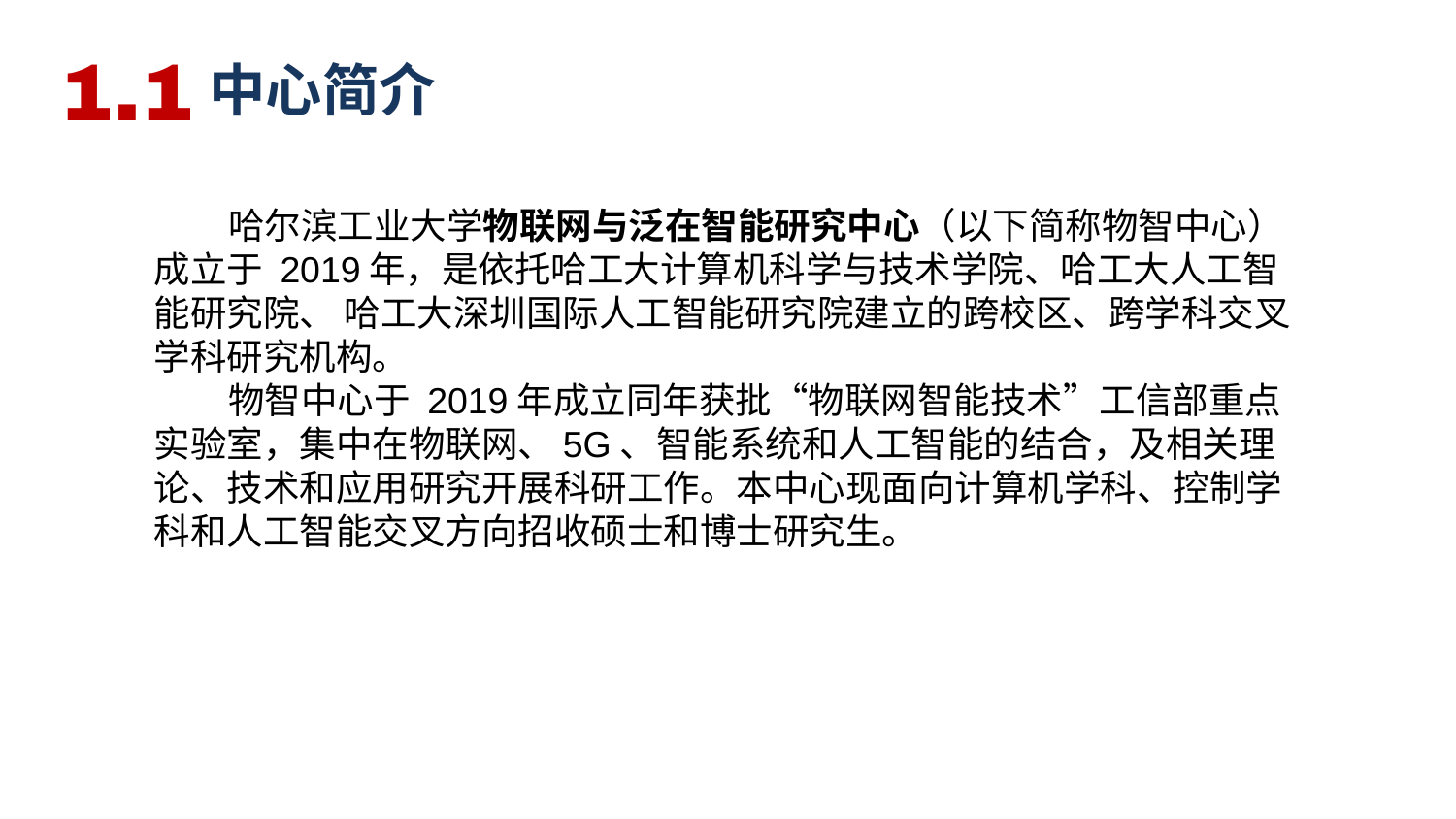

1.1
中心简介
        哈尔滨工业大学物联网与泛在智能研究中心（以下简称物智中心）成立于 2019年，是依托哈工大计算机科学与技术学院、哈工大人工智能研究院、 哈工大深圳国际人工智能研究院建立的跨校区、跨学科交叉学科研究机构。
        物智中心于 2019年成立同年获批“物联网智能技术”工信部重点实验室，集中在物联网、5G、智能系统和人工智能的结合，及相关理论、技术和应用研究开展科研工作。本中心现面向计算机学科、控制学科和人工智能交叉方向招收硕士和博士研究生。